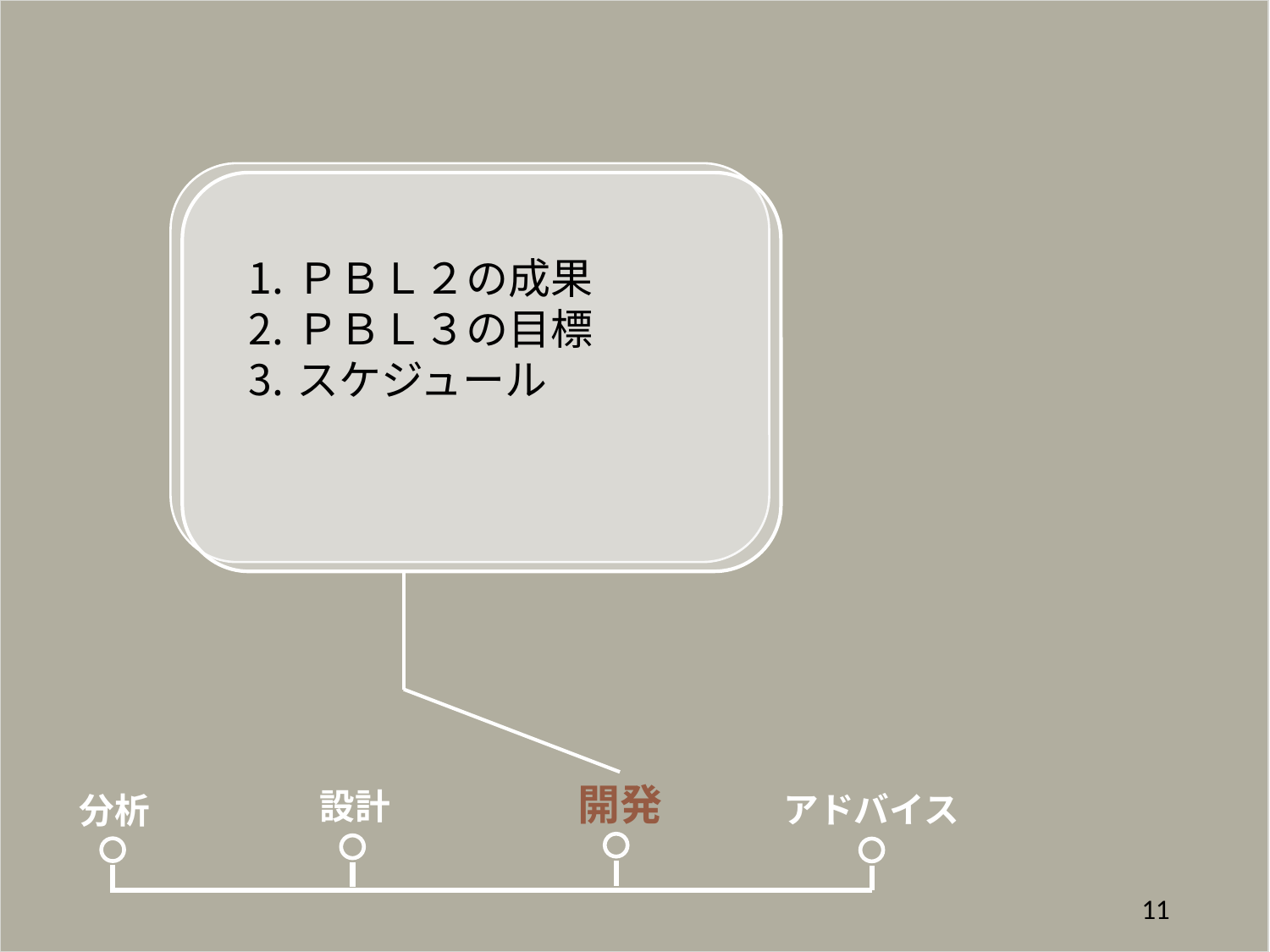

ＰＢＬ２の成果
ＰＢＬ３の目標
スケジュール
開発
設計
アドバイス
分析

11